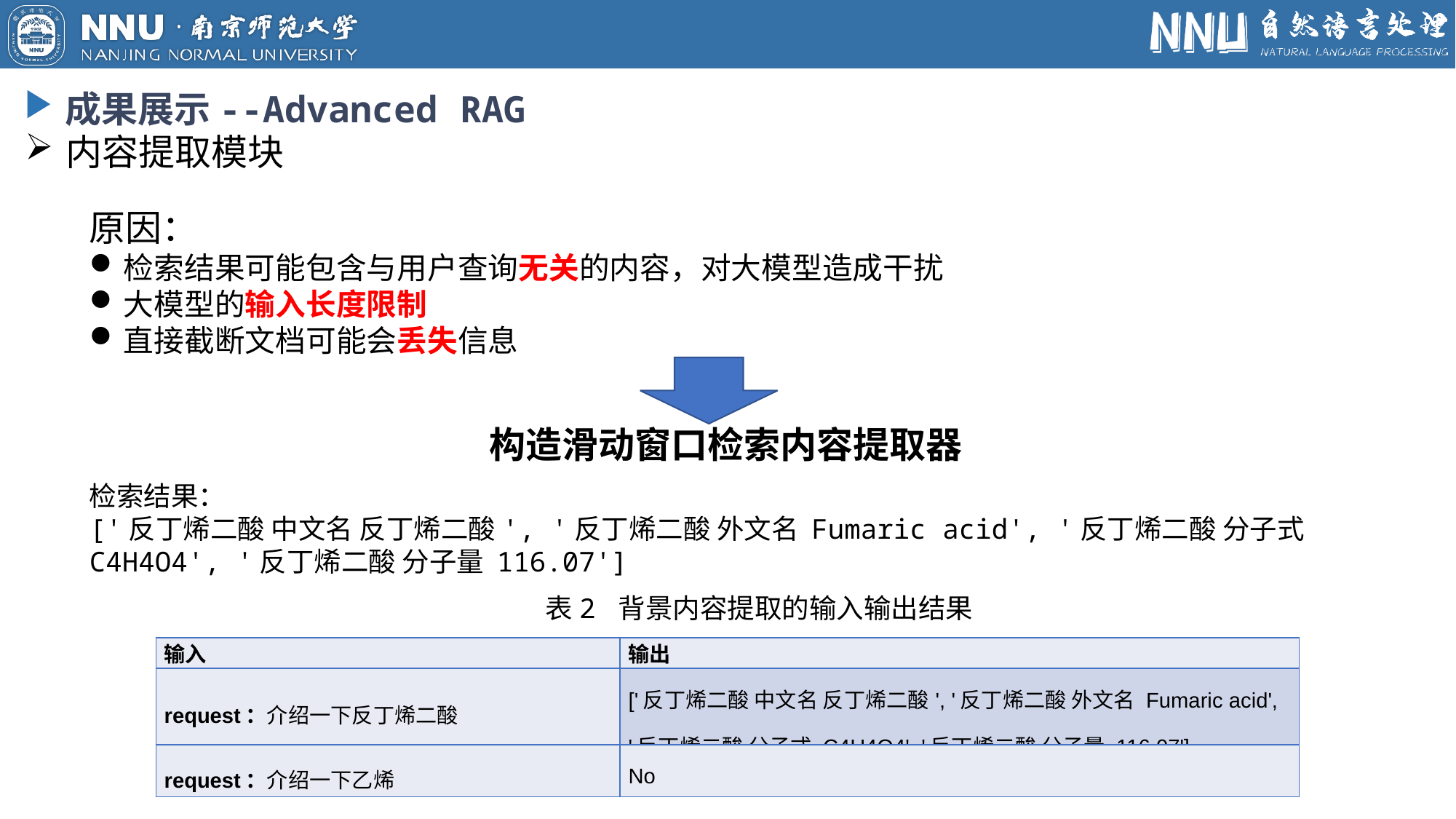

成果展示--Advanced RAG

内容提取模块

原因：
检索结果可能包含与用户查询无关的内容，对大模型造成干扰
大模型的输入长度限制
直接截断文档可能会丢失信息
12

构造滑动窗口检索内容提取器
检索结果：
['反丁烯二酸 中文名 反丁烯二酸', '反丁烯二酸 外文名 Fumaric acid', '反丁烯二酸 分子式 C4H4O4', '反丁烯二酸 分子量 116.07']
表2 背景内容提取的输入输出结果

| 输入 | 输出 |
| --- | --- |
| request：介绍一下反丁烯二酸 | ['反丁烯二酸 中文名 反丁烯二酸', '反丁烯二酸 外文名 Fumaric acid', '反丁烯二酸 分子式 C4H4O4', '反丁烯二酸 分子量 116.07'] |
| request：介绍一下乙烯 | No |